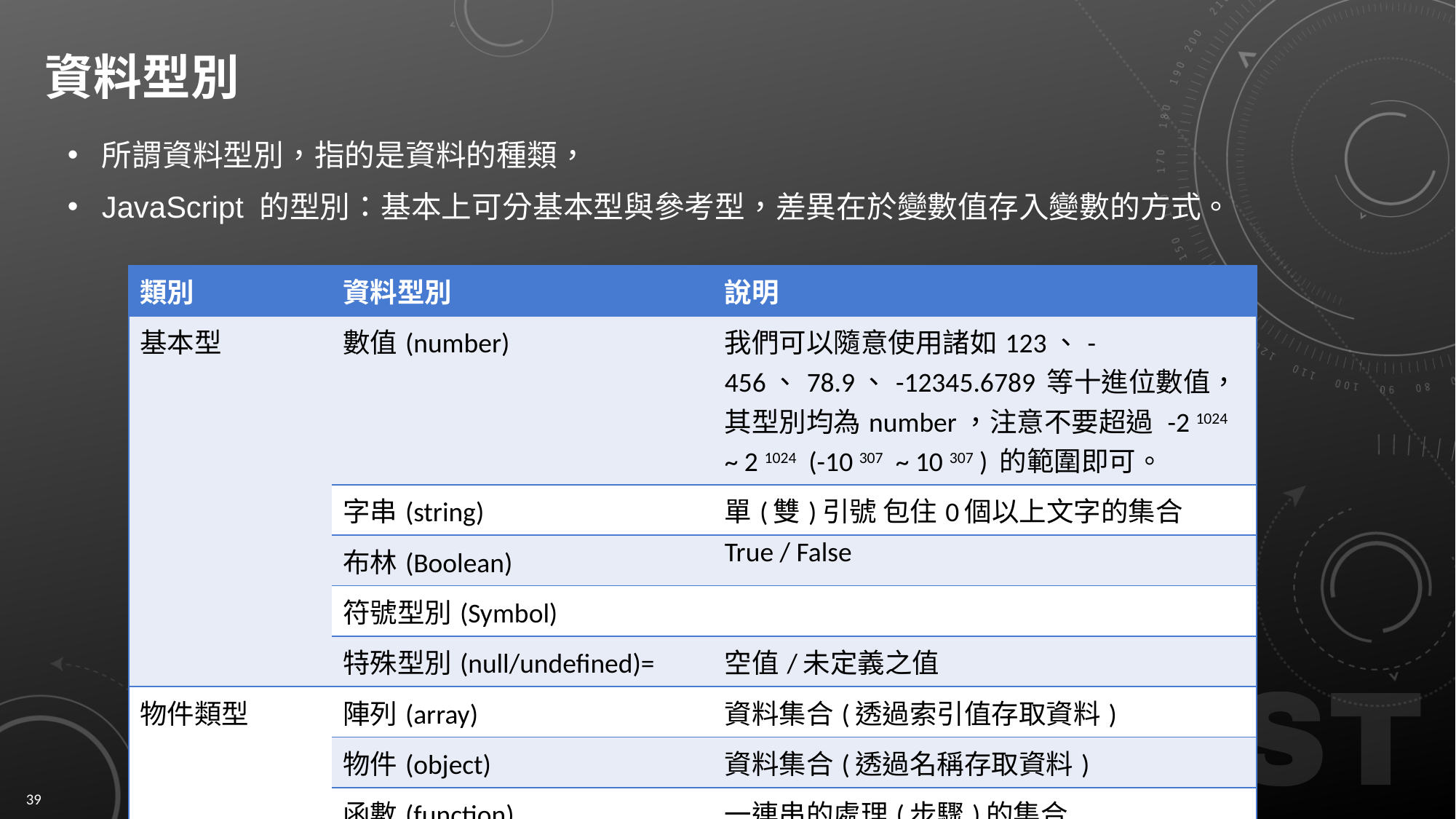

# 資料型別
所謂資料型別，指的是資料的種類，
JavaScript 的型別：基本上可分基本型與參考型，差異在於變數值存入變數的方式。

| 類別 | 資料型別 | 說明 |
| --- | --- | --- |
| 基本型 | 數值(number) | 我們可以隨意使用諸如123、-456、78.9、-12345.6789 等十進位數值，其型別均為number，注意不要超過 -2 1024 ~ 2 1024 (-10 307 ~ 10 307 ) 的範圍即可。 |
|  | 字串(string) | 單(雙)引號 包住0個以上文字的集合 |
|  | 布林(Boolean) | True / False |
|  | 符號型別(Symbol) |  |
|  | 特殊型別(null/undefined)= | 空值/未定義之值 |
| 物件類型 | 陣列(array) | 資料集合(透過索引值存取資料) |
|  | 物件(object) | 資料集合(透過名稱存取資料) |
|  | 函數(function) | 一連串的處理(步驟)的集合 |